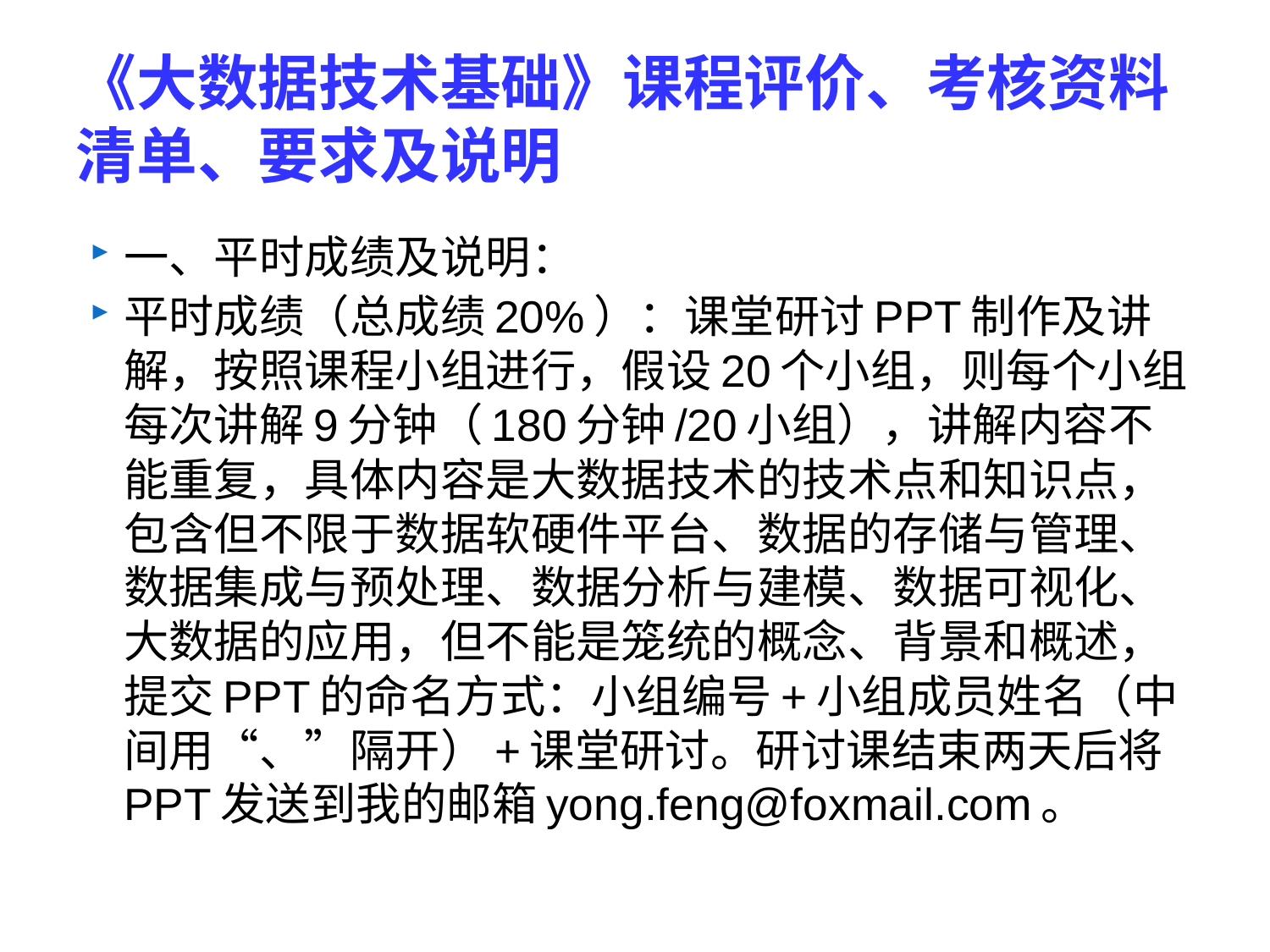

# 《大数据技术基础》课程评价、考核资料清单、要求及说明
一、平时成绩及说明：
平时成绩（总成绩20%）：课堂研讨PPT制作及讲解，按照课程小组进行，假设20个小组，则每个小组每次讲解9分钟（180分钟/20小组），讲解内容不能重复，具体内容是大数据技术的技术点和知识点，包含但不限于数据软硬件平台、数据的存储与管理、数据集成与预处理、数据分析与建模、数据可视化、大数据的应用，但不能是笼统的概念、背景和概述，提交PPT的命名方式：小组编号+小组成员姓名（中间用“、”隔开）+课堂研讨。研讨课结束两天后将PPT发送到我的邮箱yong.feng@foxmail.com。